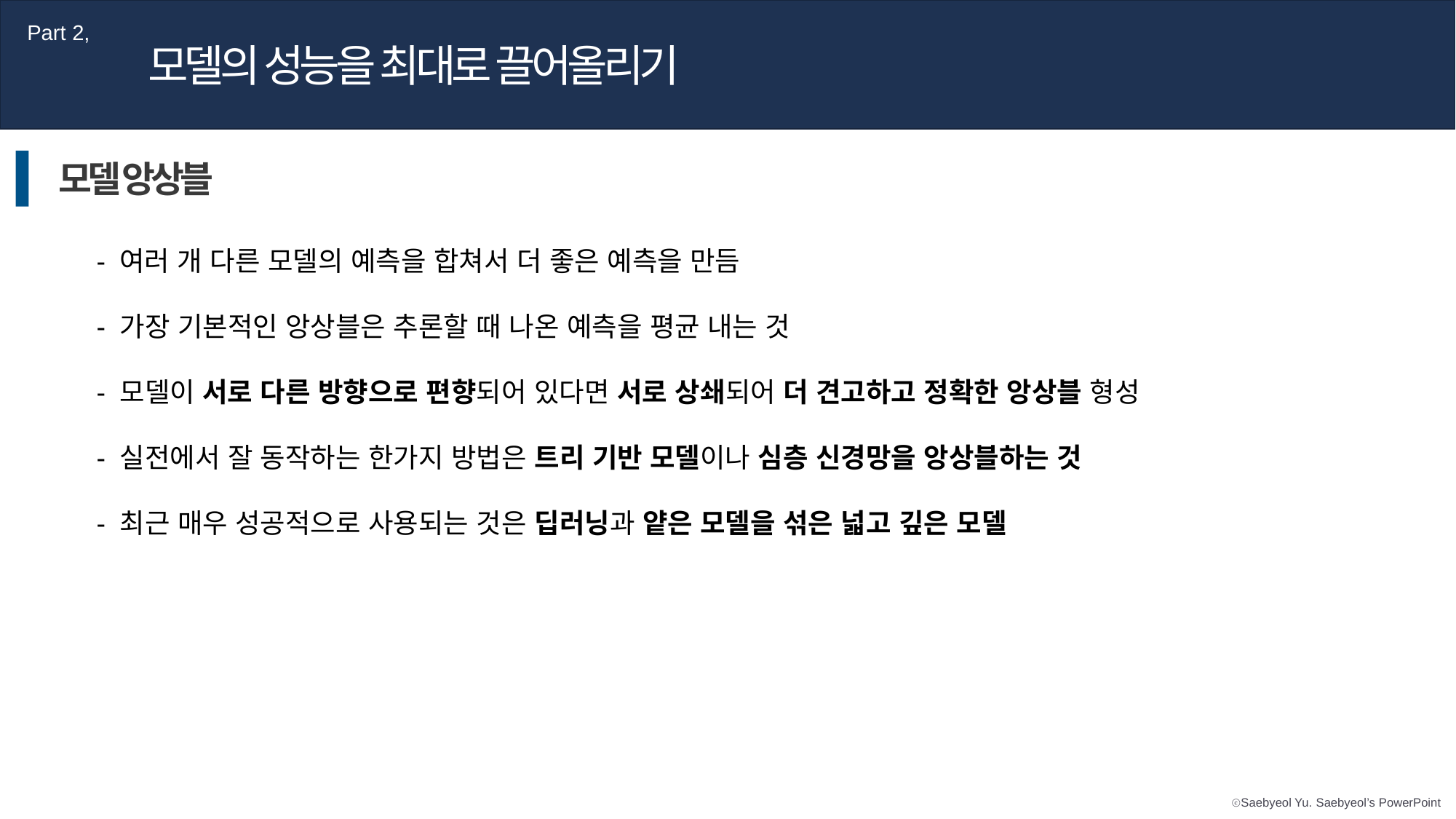

Part 2,
모델의 성능을 최대로 끌어올리기

모델 앙상블
- 여러 개 다른 모델의 예측을 합쳐서 더 좋은 예측을 만듬
- 가장 기본적인 앙상블은 추론할 때 나온 예측을 평균 내는 것
- 모델이 서로 다른 방향으로 편향되어 있다면 서로 상쇄되어 더 견고하고 정확한 앙상블 형성
- 실전에서 잘 동작하는 한가지 방법은 트리 기반 모델이나 심층 신경망을 앙상블하는 것
- 최근 매우 성공적으로 사용되는 것은 딥러닝과 얕은 모델을 섞은 넓고 깊은 모델